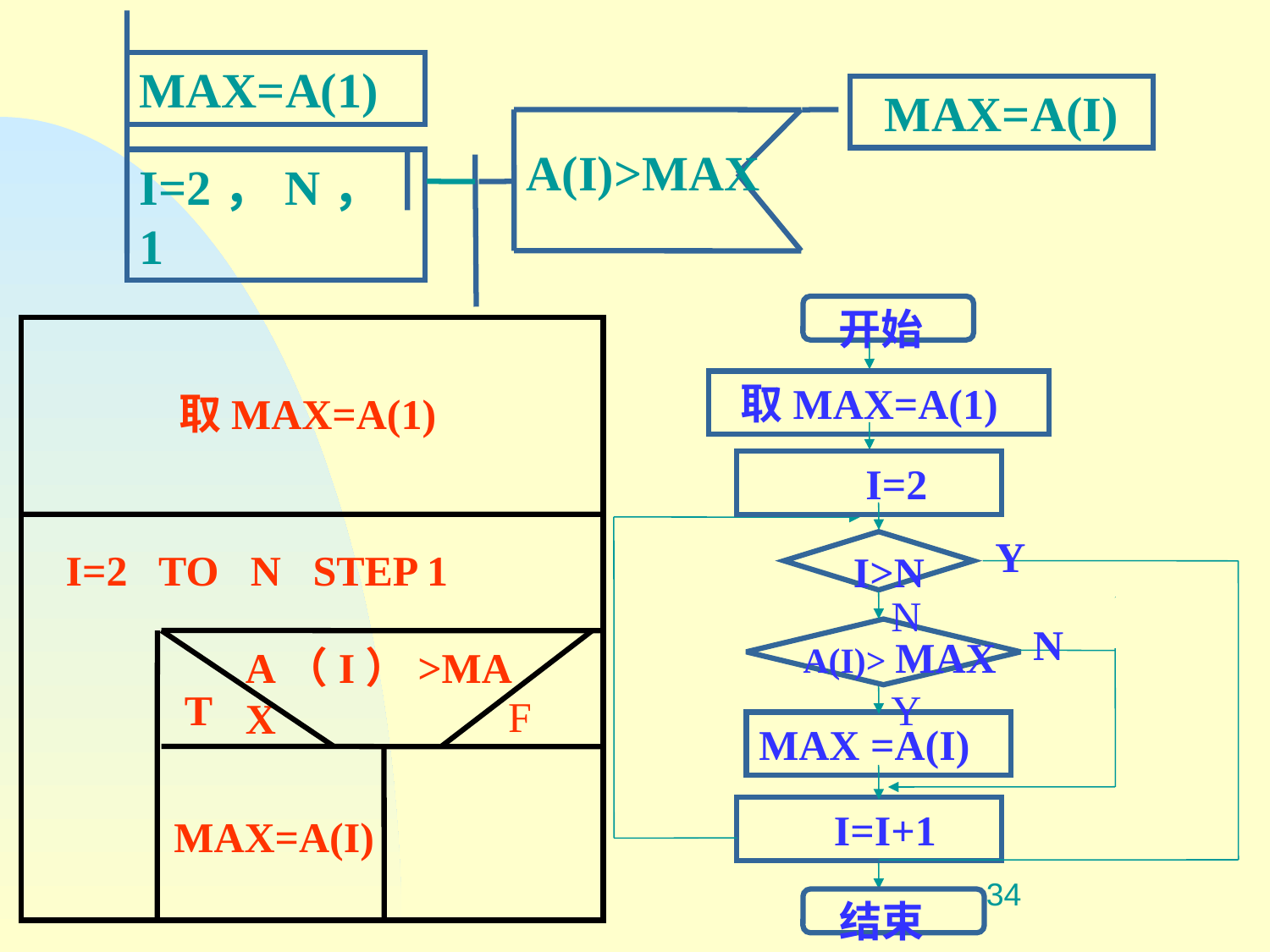

MAX=A(1)
MAX=A(I)

A(I)>MAX
I=2，N，1

开始

 取MAX=A(1)

           I=2

Y

I>N

N

N

A(I)> MAX

Y

MAX =A(I)

        I=I+1

结束

取MAX=A(1)

 I=2   TO   N   STEP 1

A（I）>MAX
T
F

MAX=A(I)

# 34
34